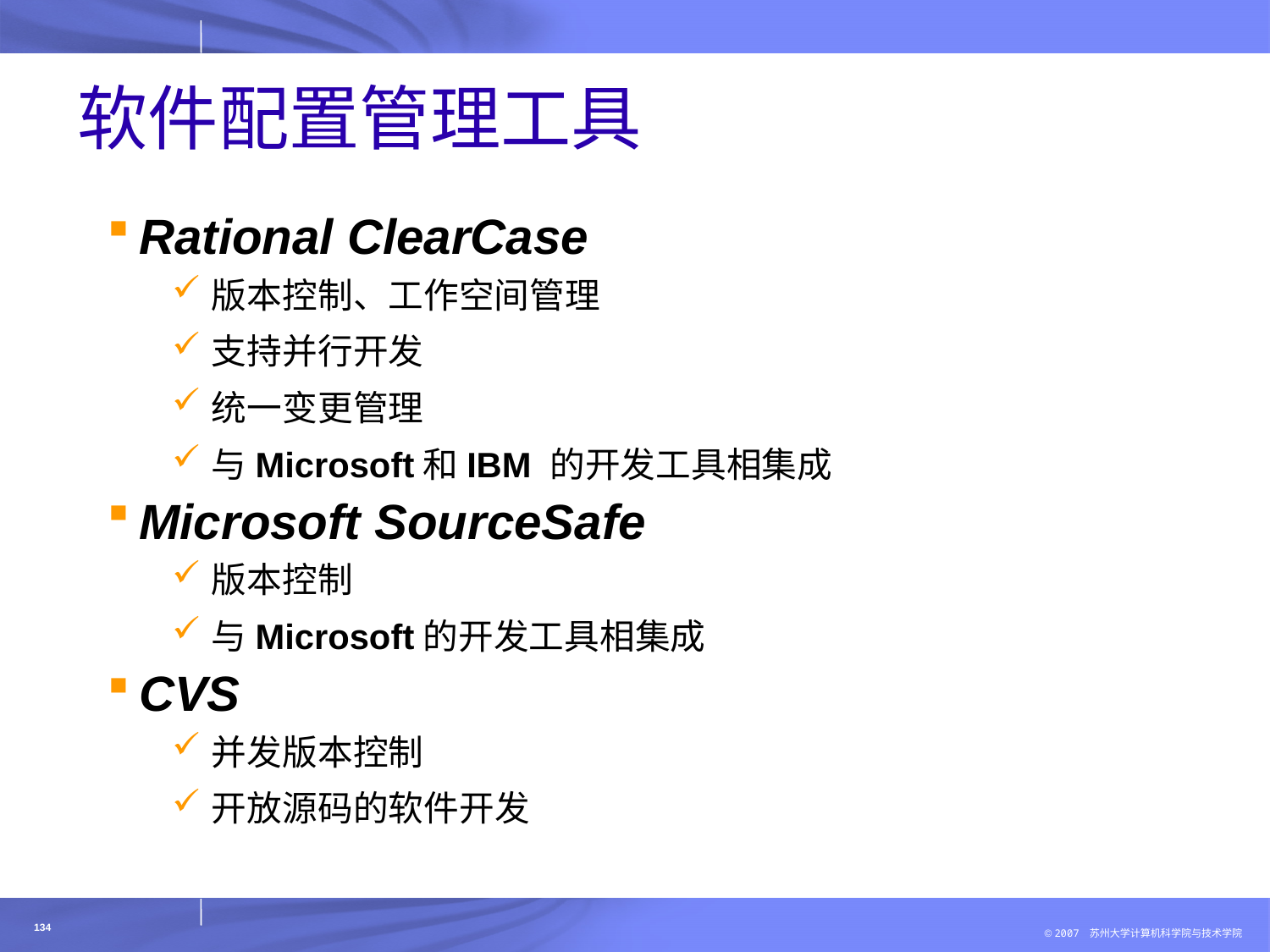

# 软件配置管理工具
Rational ClearCase
版本控制、工作空间管理
支持并行开发
统一变更管理
与Microsoft和IBM 的开发工具相集成
Microsoft SourceSafe
版本控制
与Microsoft的开发工具相集成
CVS
并发版本控制
开放源码的软件开发

134